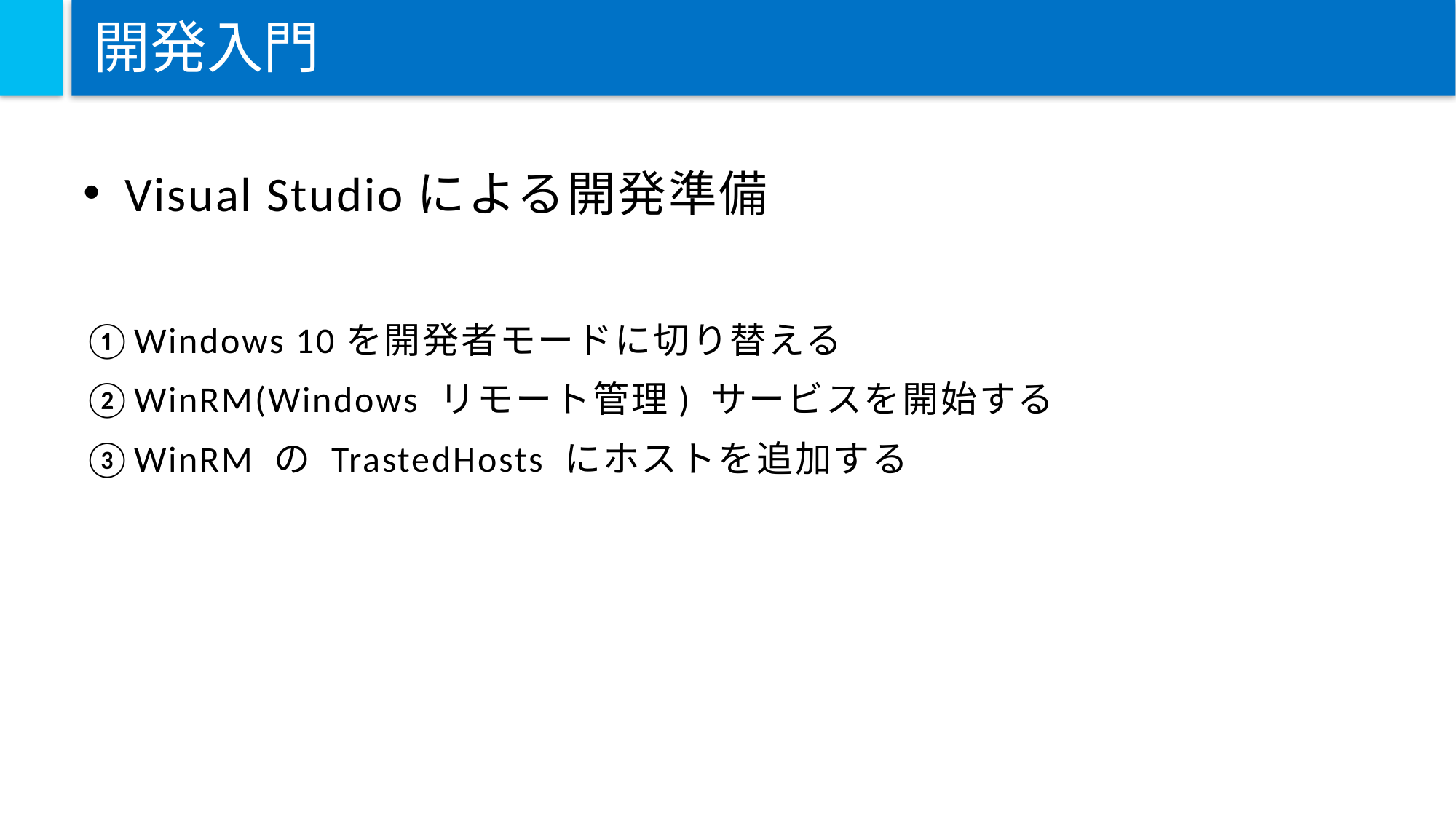

# 開発入門
Visual Studioによる開発準備

①Windows 10を開発者モードに切り替える
②WinRM(Windows リモート管理) サービスを開始する
③WinRM の TrastedHosts にホストを追加する